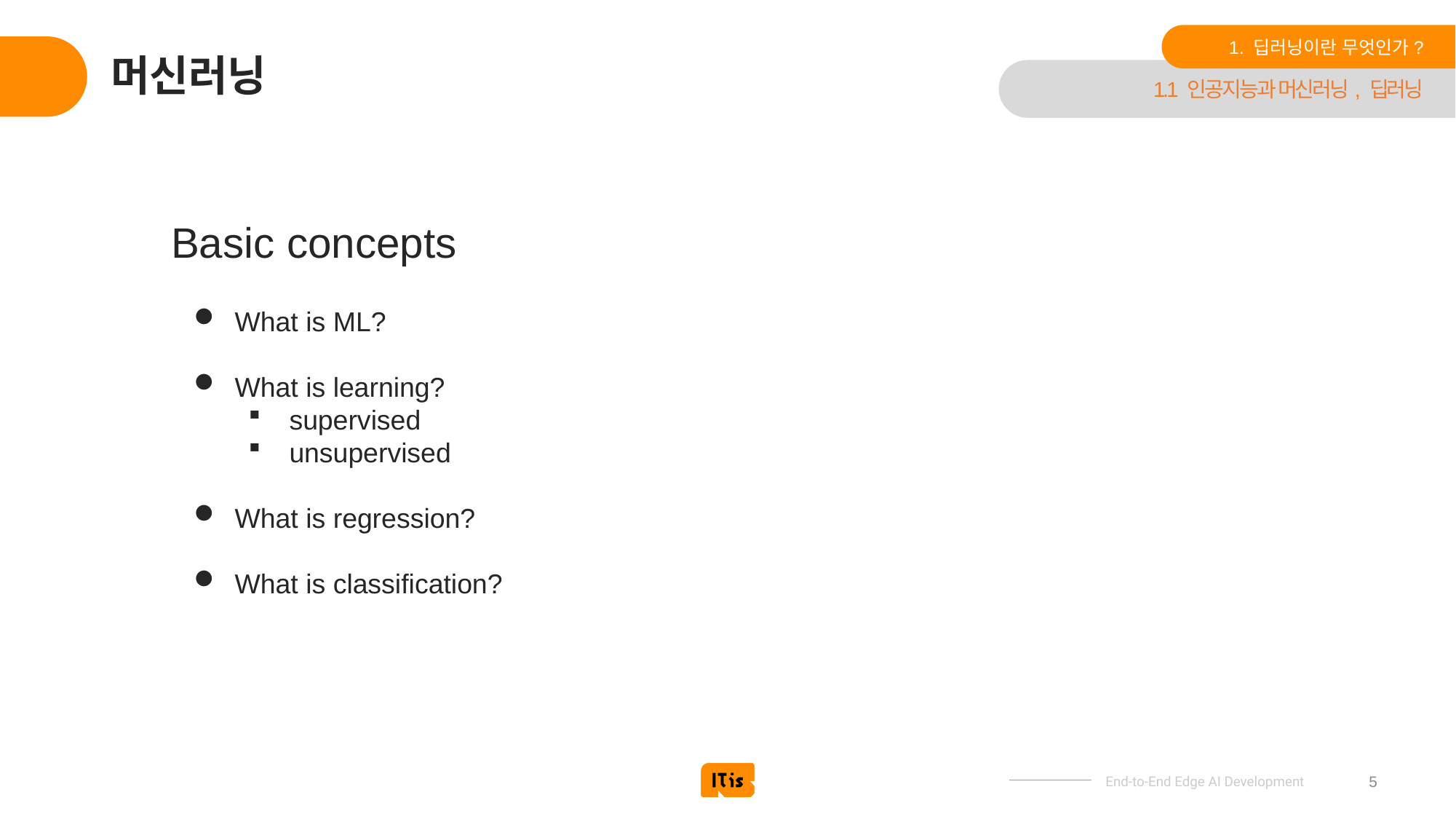

1. 딥러닝이란 무엇인가?
# 머신러닝
1.1 인공지능과 머신러닝, 딥러닝
Basic concepts
What is ML?

What is learning?
supervised
unsupervised

What is regression?

What is classification?
5